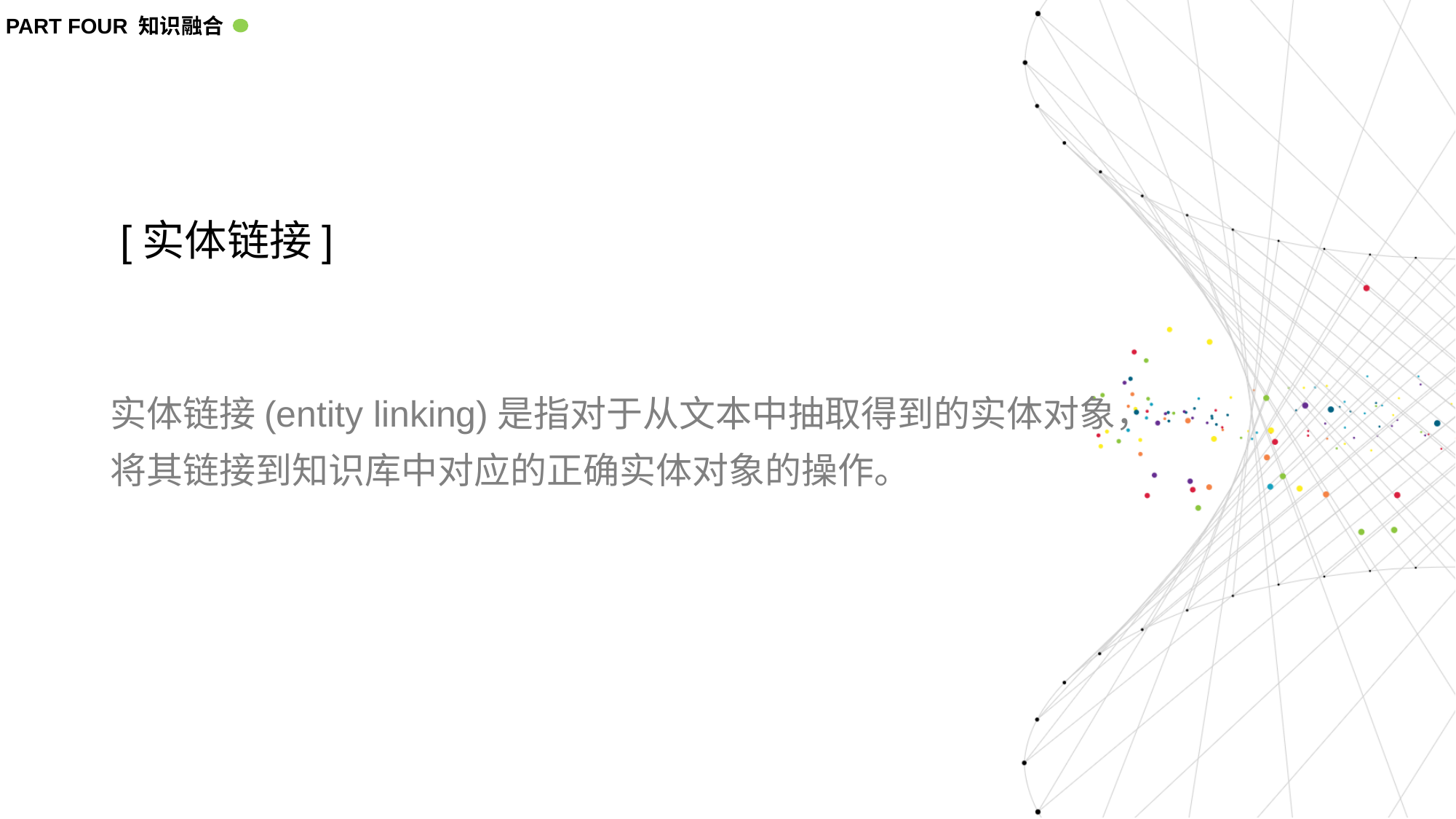

PART FOUR 知识融合

[实体链接]
实体链接(entity linking)是指对于从文本中抽取得到的实体对象，将其链接到知识库中对应的正确实体对象的操作。